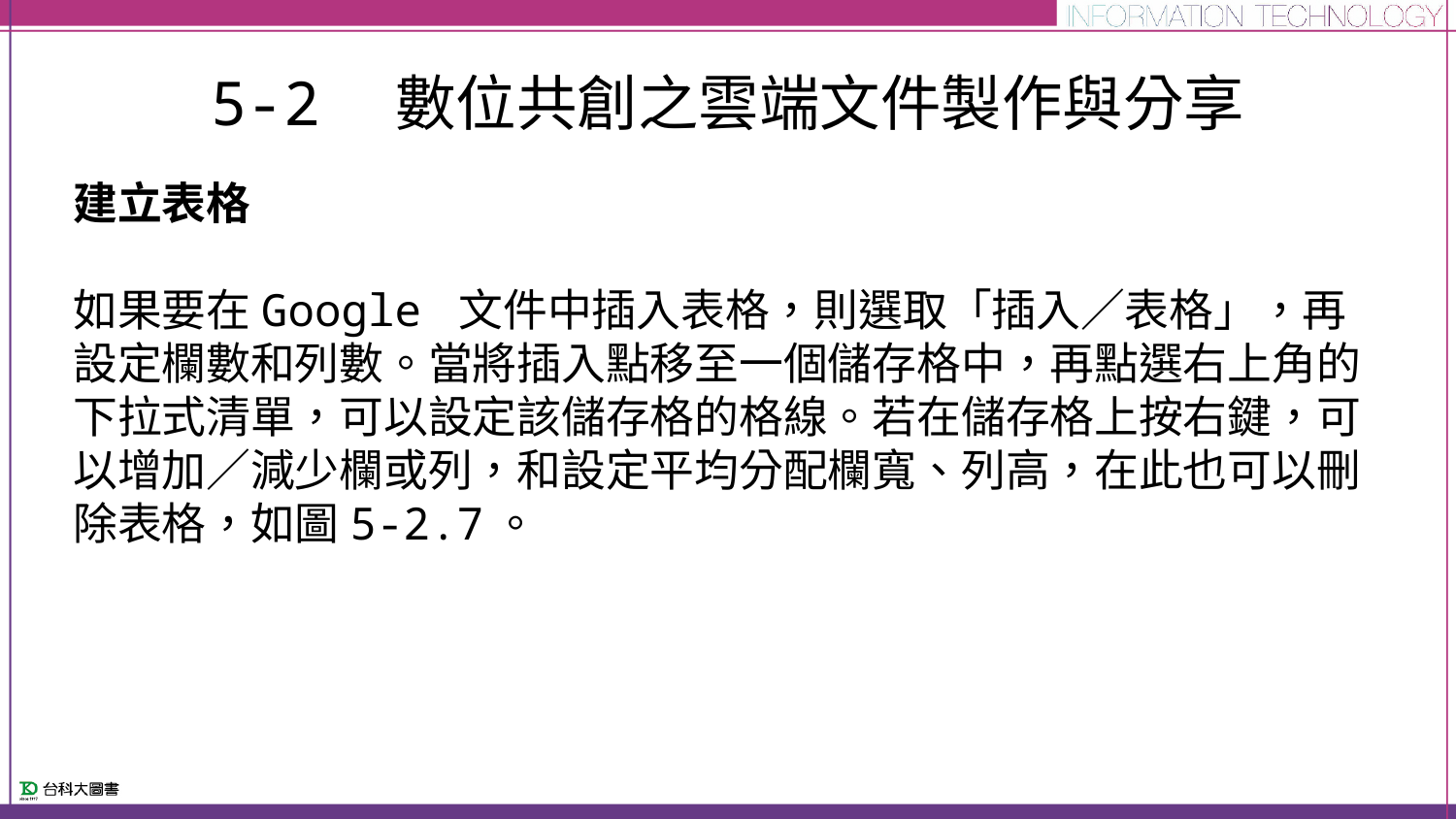

# 5-2　數位共創之雲端文件製作與分享
建立表格

如果要在Google 文件中插入表格，則選取「插入／表格」，再設定欄數和列數。當將插入點移至一個儲存格中，再點選右上角的下拉式清單，可以設定該儲存格的格線。若在儲存格上按右鍵，可以增加／減少欄或列，和設定平均分配欄寬、列高，在此也可以刪除表格，如圖5-2.7。